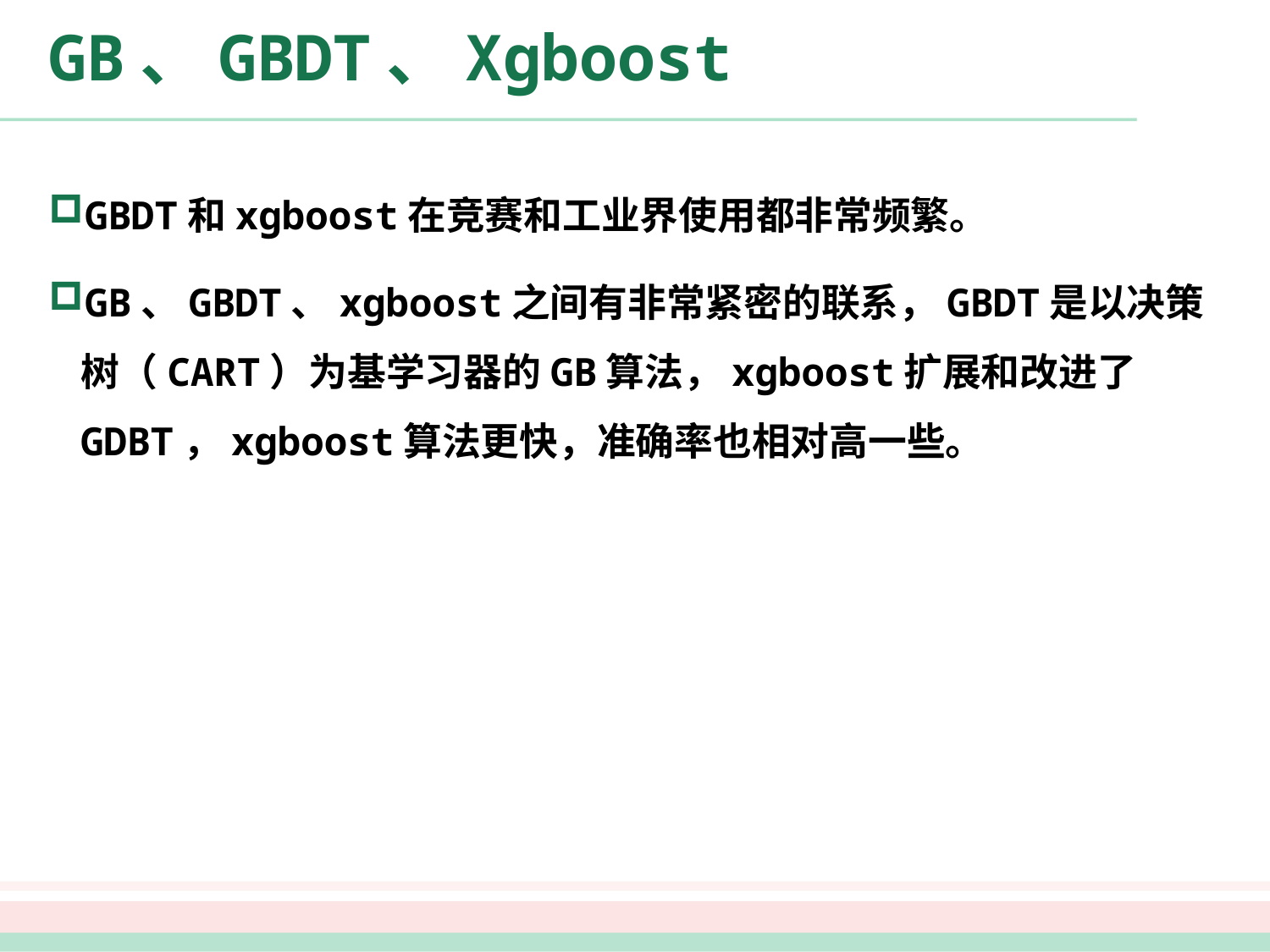

# GB、GBDT、Xgboost
GBDT和xgboost在竞赛和工业界使用都非常频繁。
GB、GBDT、xgboost之间有非常紧密的联系，GBDT是以决策树（CART）为基学习器的GB算法，xgboost扩展和改进了GDBT，xgboost算法更快，准确率也相对高一些。